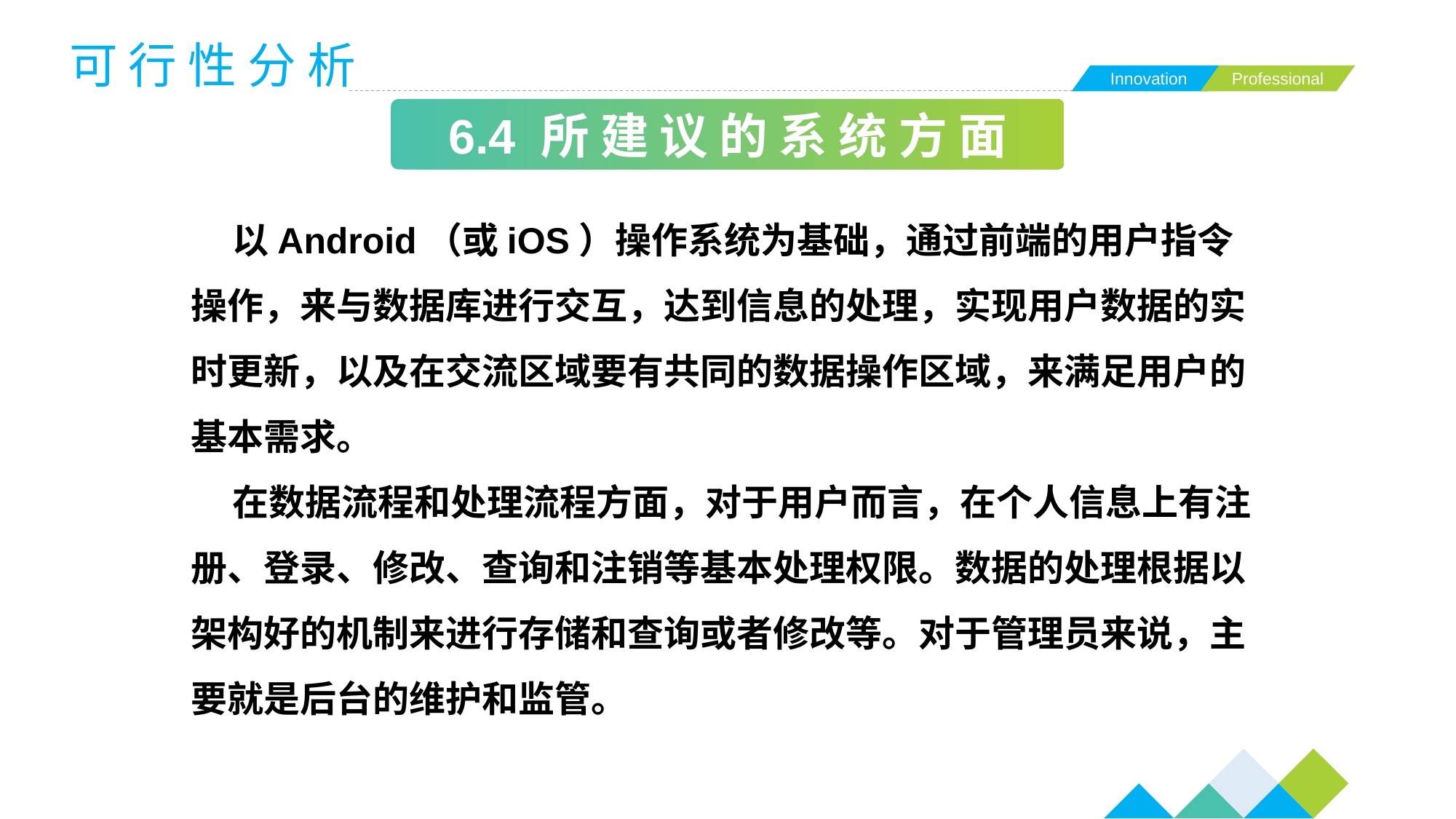

可 行 性 分 析
6.4 所 建 议 的 系 统 方 面
    以Android（或iOS）操作系统为基础，通过前端的用户指令操作，来与数据库进行交互，达到信息的处理，实现用户数据的实时更新，以及在交流区域要有共同的数据操作区域，来满足用户的基本需求。
    在数据流程和处理流程方面，对于用户而言，在个人信息上有注册、登录、修改、查询和注销等基本处理权限。数据的处理根据以架构好的机制来进行存储和查询或者修改等。对于管理员来说，主要就是后台的维护和监管。